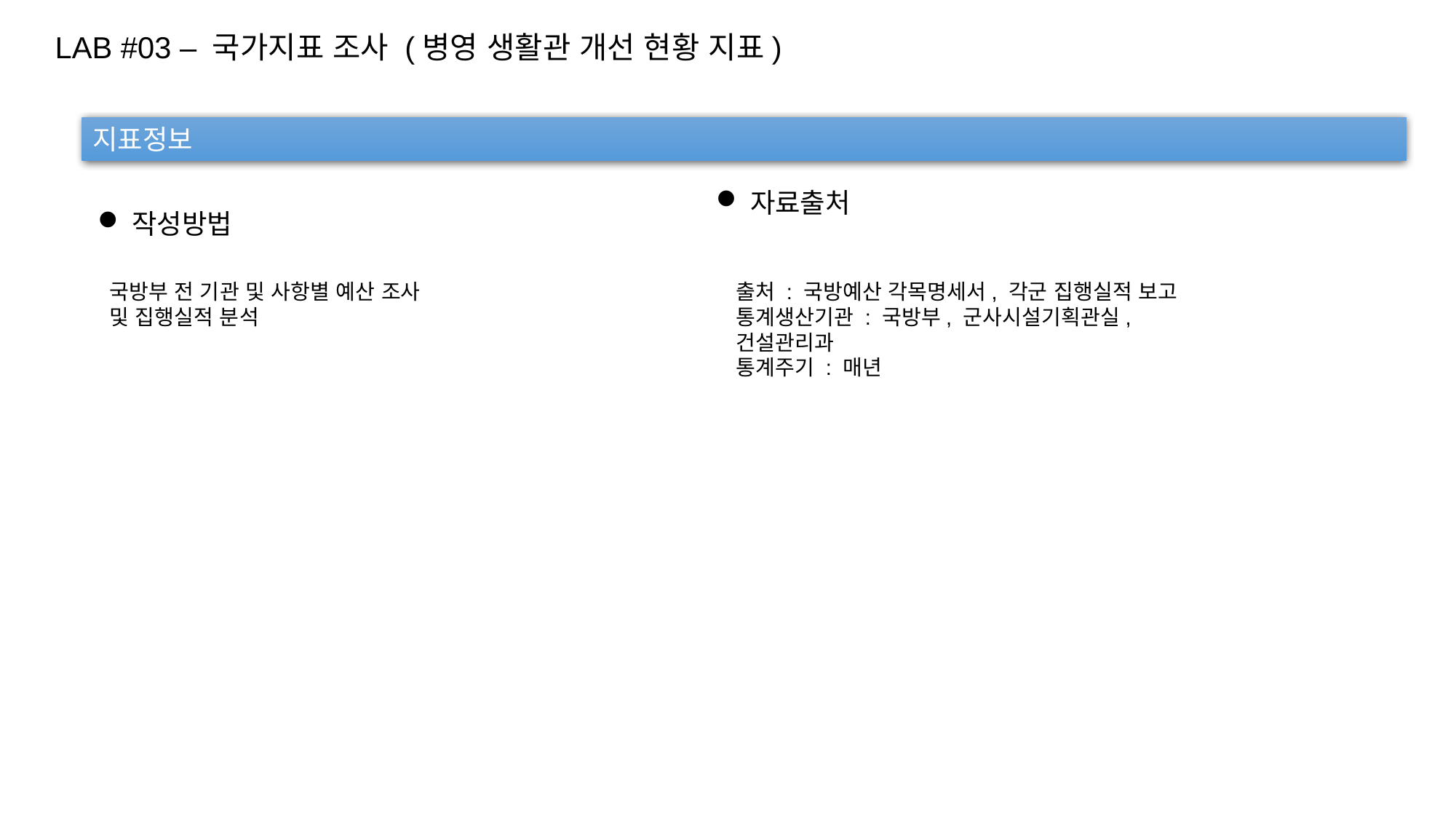

LAB #03 – 국가지표 조사 (병영 생활관 개선 현황 지표)
지표정보
자료출처
작성방법
출처 : 국방예산 각목명세서, 각군 집행실적 보고
통계생산기관 : 국방부, 군사시설기획관실, 건설관리과
통계주기 : 매년
국방부 전 기관 및 사항별 예산 조사 및 집행실적 분석